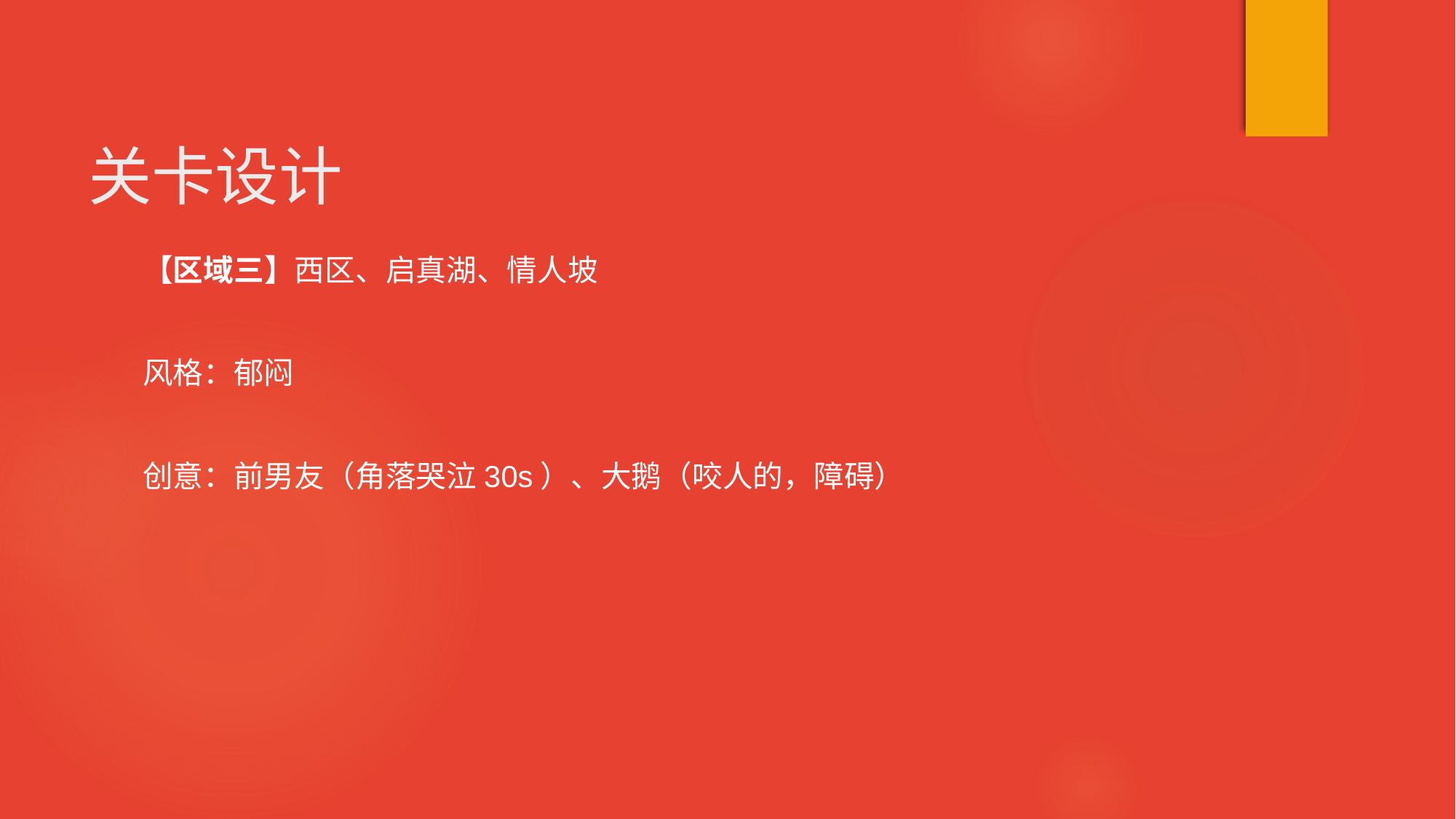

# 关卡设计
【区域三】西区、启真湖、情人坡

风格：郁闷

创意：前男友（角落哭泣30s）、大鹅（咬人的，障碍）